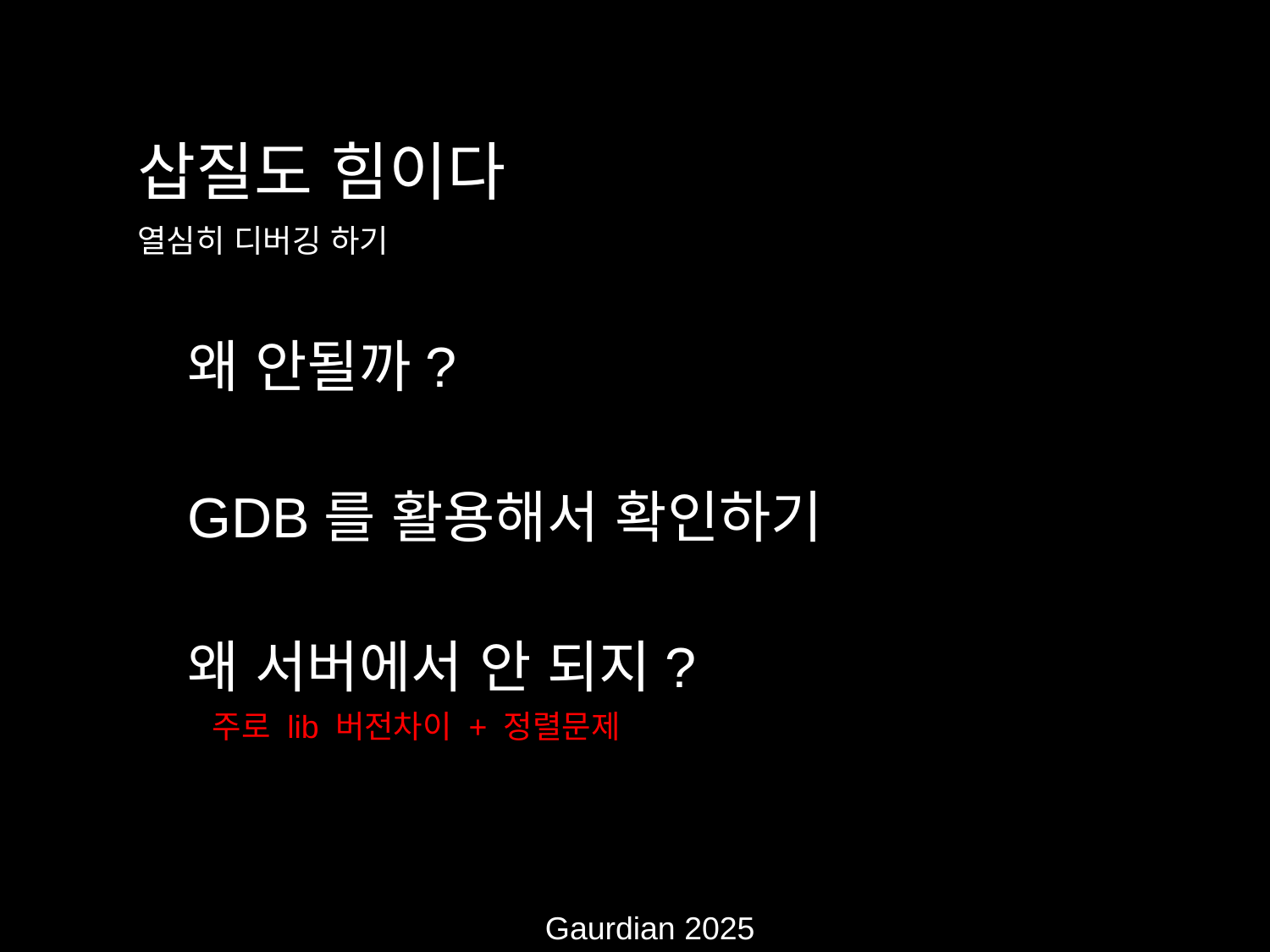

삽질도 힘이다
열심히 디버깅 하기
왜 안될까?
GDB를 활용해서 확인하기
왜 서버에서 안 되지?
주로 lib 버전차이 + 정렬문제